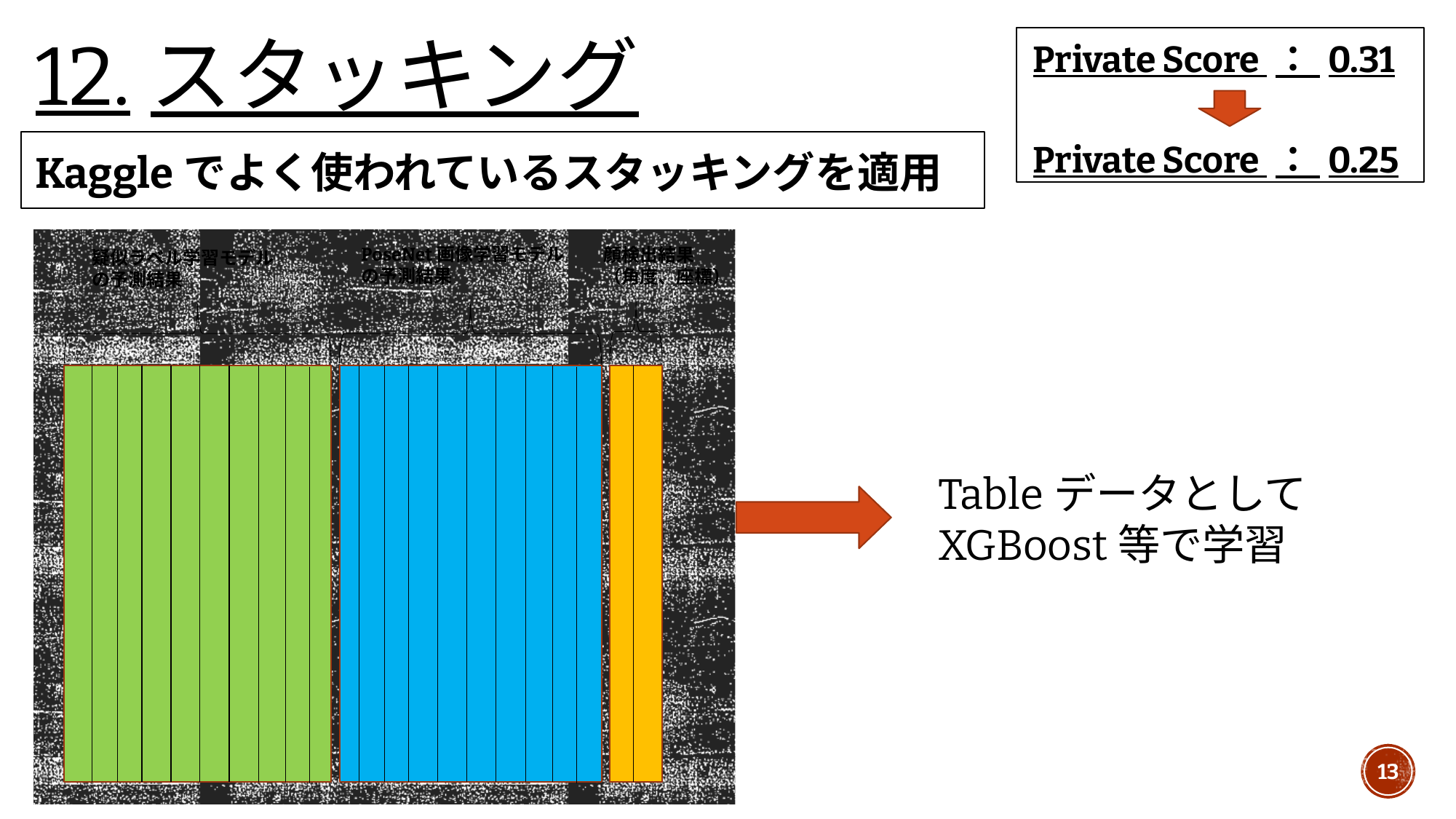

12.スタッキング

Private Score ： 0.31

Private Score ： 0.25

Kaggleでよく使われているスタッキングを適用

PoseNet画像学習モデル
の予測結果
顔検出結果
（角度、座標）
疑似ラベル学習モデル
の予測結果

Tableデータとして
XGBoost等で学習

13